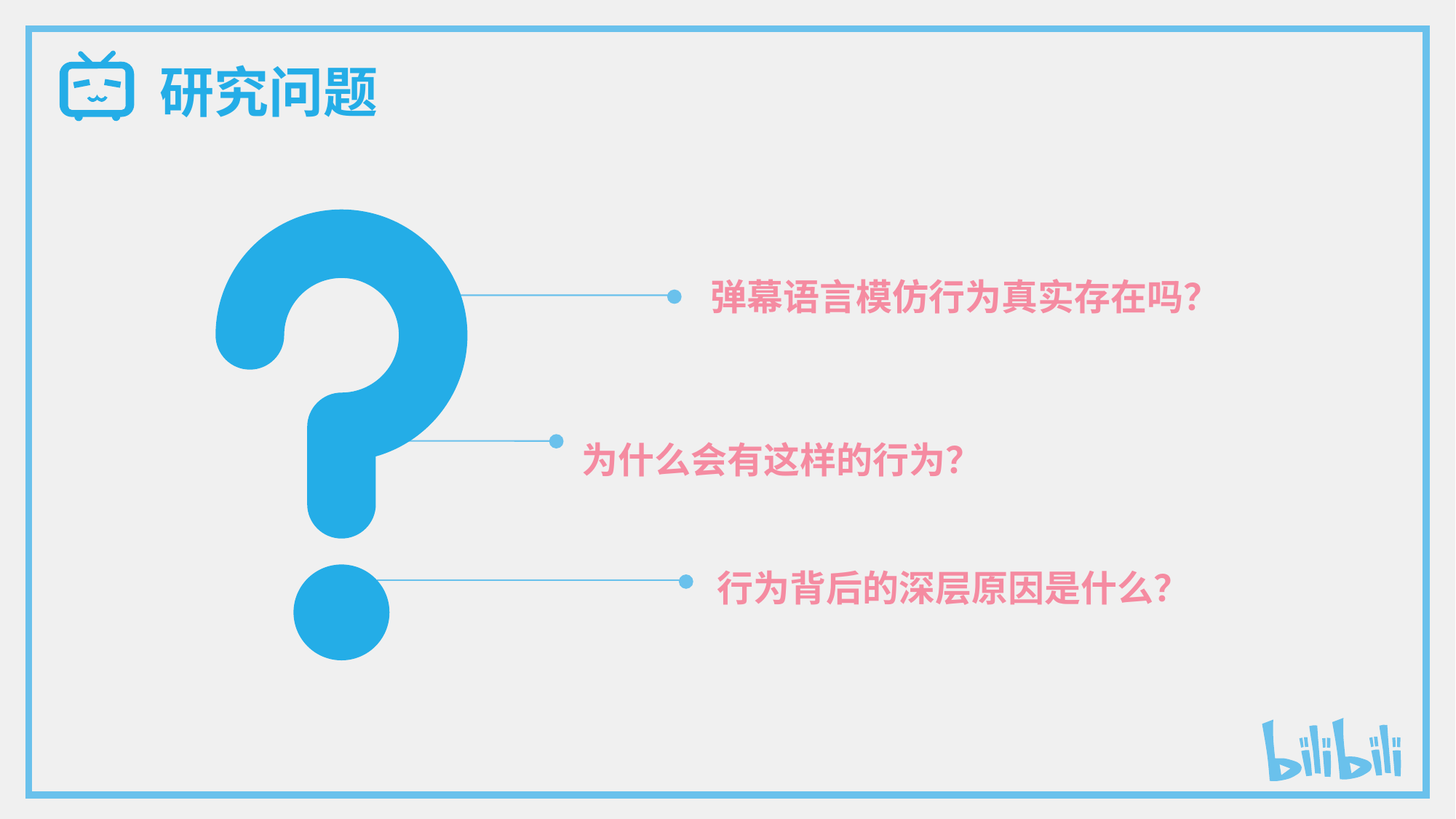

研究问题

弹幕语言模仿行为真实存在吗？

为什么会有这样的行为？

行为背后的深层原因是什么？